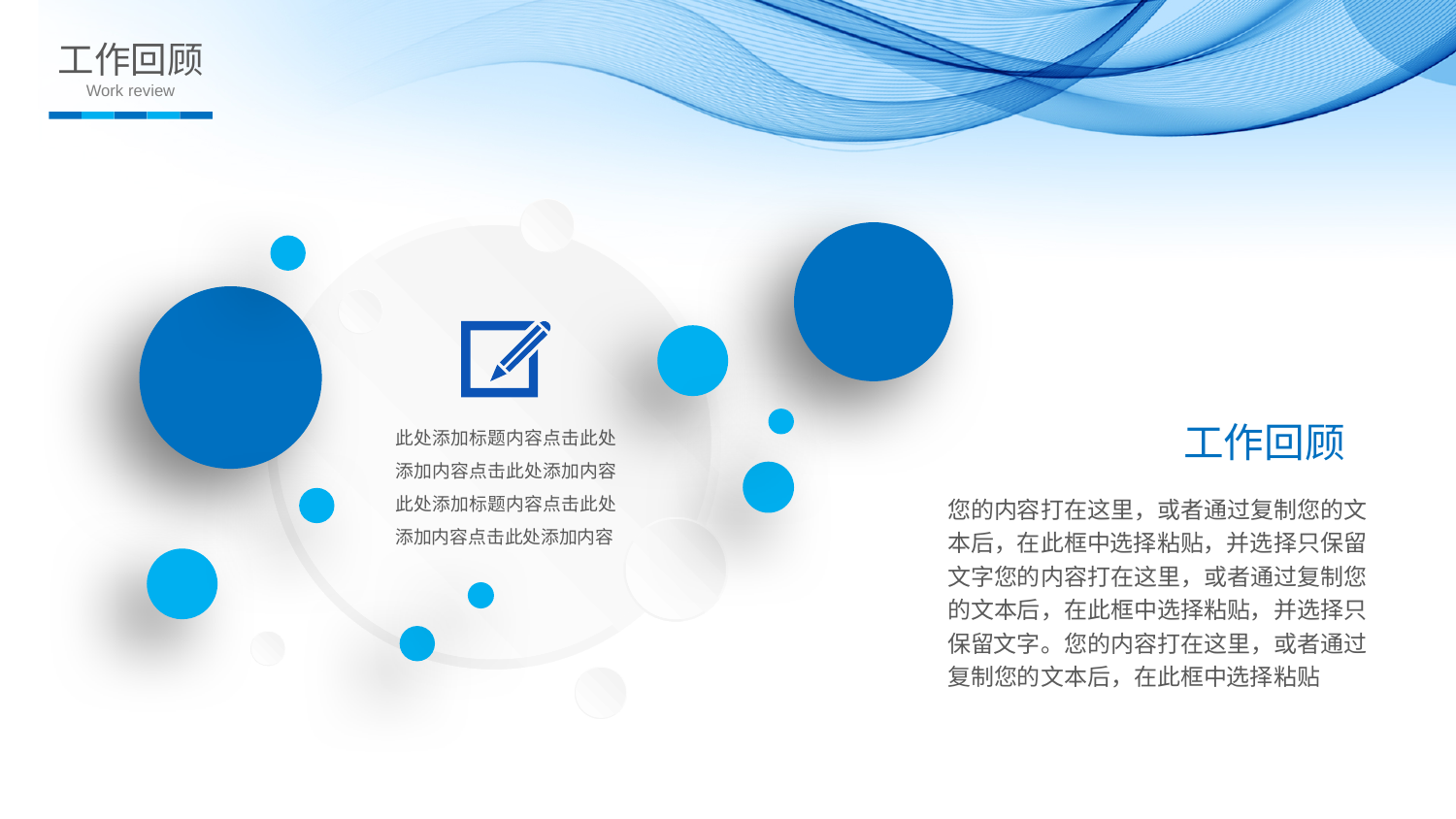

工作回顾
Work review

此处添加标题内容点击此处添加内容点击此处添加内容此处添加标题内容点击此处添加内容点击此处添加内容
工作回顾

您的内容打在这里，或者通过复制您的文本后，在此框中选择粘贴，并选择只保留文字您的内容打在这里，或者通过复制您的文本后，在此框中选择粘贴，并选择只保留文字。您的内容打在这里，或者通过复制您的文本后，在此框中选择粘贴